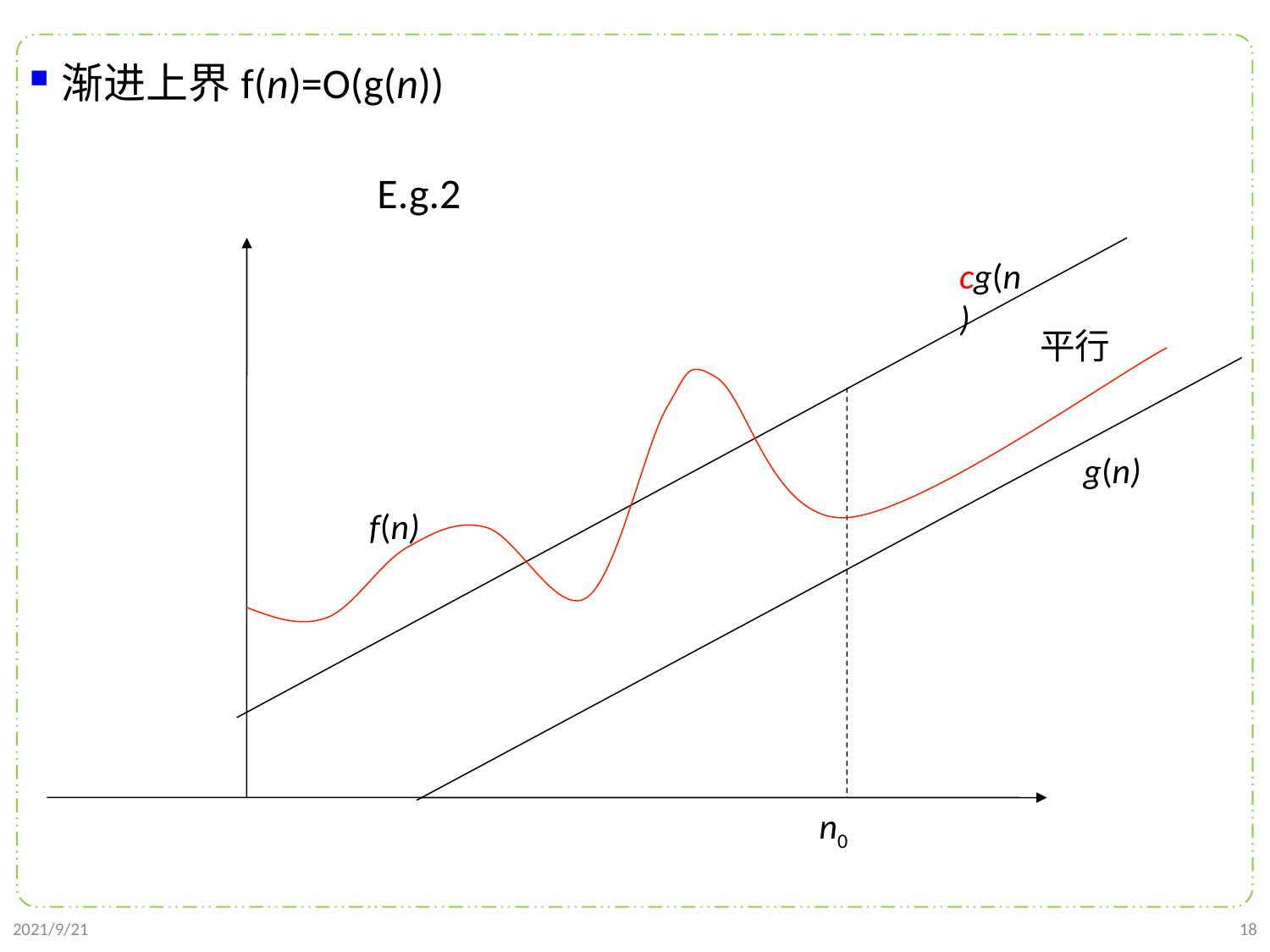

渐进上界f(n)=O(g(n))
E.g.2

cg(n)
平行

g(n)
f(n)

n0

2021/9/21
18